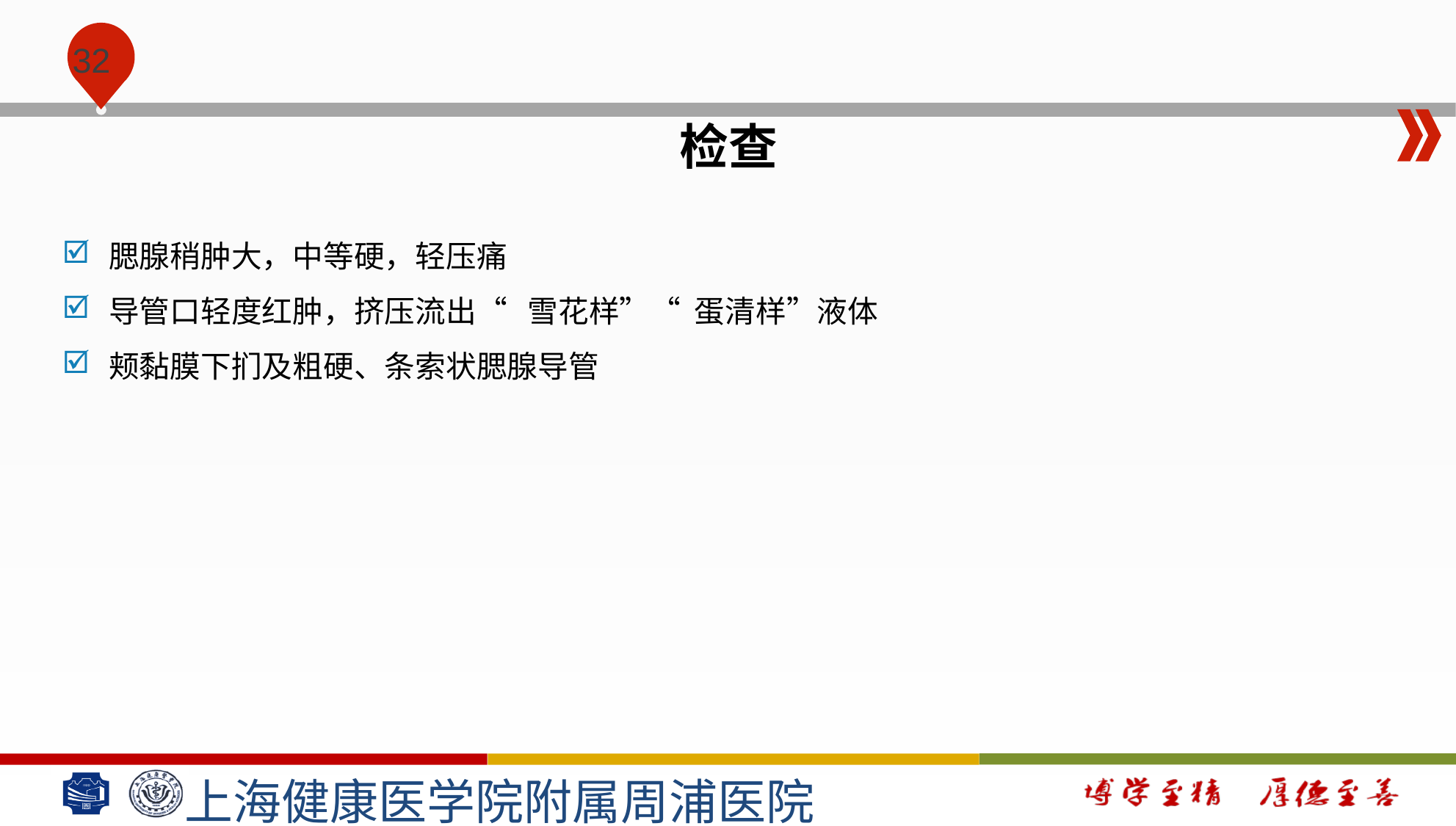

#

检查
腮腺稍肿大，中等硬，轻压痛
导管口轻度红肿，挤压流出“   雪花样”“  蛋清样”液体
颊黏膜下扪及粗硬、条索状腮腺导管